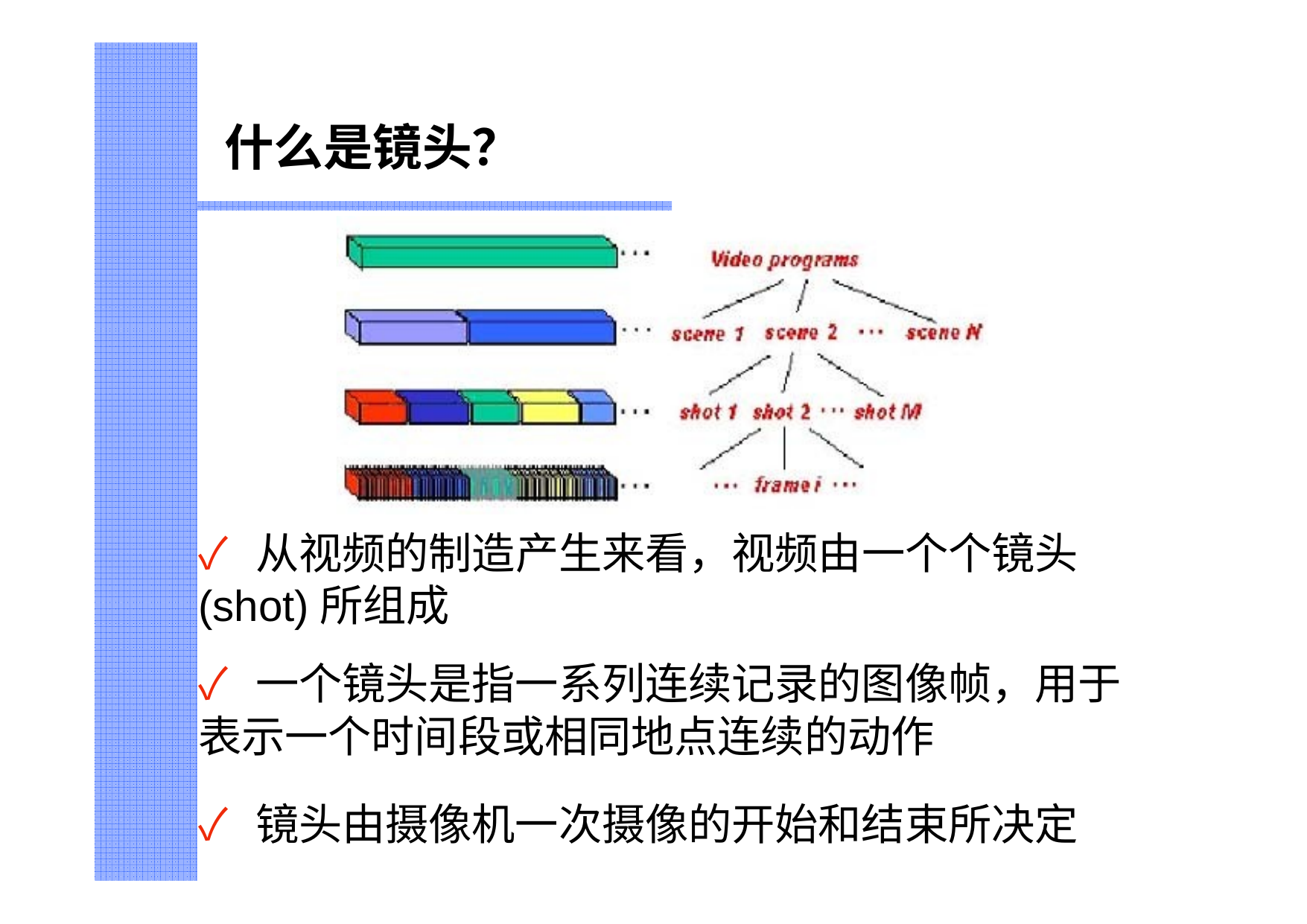

# 什么是镜头？

✓	从视频的制造产生来看，视频由一个个镜头 (shot)所组成
✓	一个镜头是指一系列连续记录的图像帧，用于 表示一个时间段或相同地点连续的动作
✓	镜头由摄像机一次摄像的开始和结束所决定